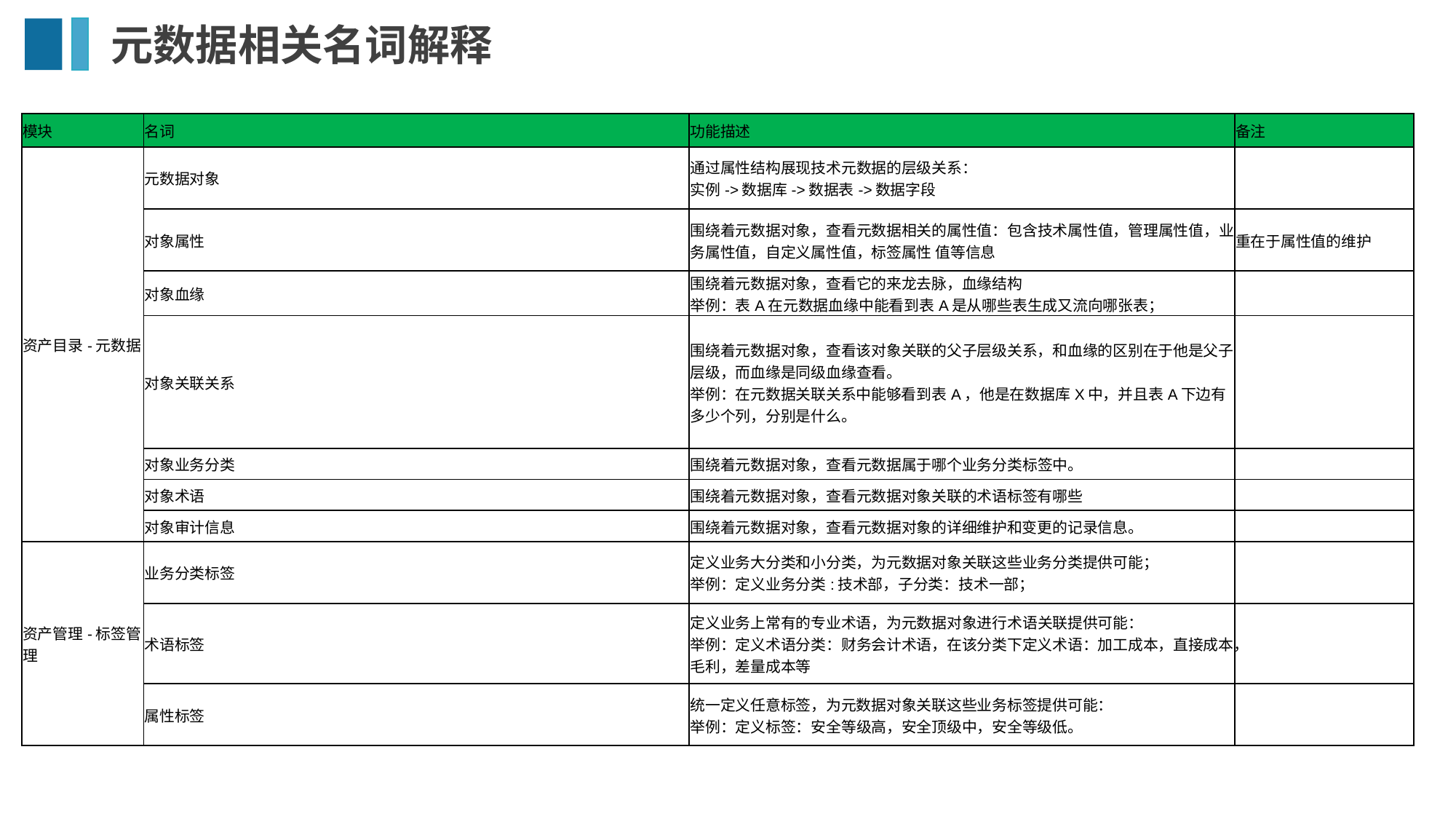

# 元数据相关名词解释
| 模块 | 名词 | 功能描述 | 备注 |
| --- | --- | --- | --- |
| 资产目录-元数据 | 元数据对象 | 通过属性结构展现技术元数据的层级关系： 实例->数据库->数据表->数据字段 |  |
|  | 对象属性 | 围绕着元数据对象，查看元数据相关的属性值：包含技术属性值，管理属性值，业务属性值，自定义属性值，标签属性 值等信息 | 重在于属性值的维护 |
|  | 对象血缘 | 围绕着元数据对象，查看它的来龙去脉，血缘结构 举例：表A在元数据血缘中能看到表A是从哪些表生成又流向哪张表； |  |
|  | 对象关联关系 | 围绕着元数据对象，查看该对象关联的父子层级关系，和血缘的区别在于他是父子层级，而血缘是同级血缘查看。 举例：在元数据关联关系中能够看到表A，他是在数据库X中，并且表A下边有多少个列，分别是什么。 |  |
|  | 对象业务分类 | 围绕着元数据对象，查看元数据属于哪个业务分类标签中。 |  |
|  | 对象术语 | 围绕着元数据对象，查看元数据对象关联的术语标签有哪些 |  |
|  | 对象审计信息 | 围绕着元数据对象，查看元数据对象的详细维护和变更的记录信息。 |  |
| 资产管理-标签管理 | 业务分类标签 | 定义业务大分类和小分类，为元数据对象关联这些业务分类提供可能； 举例：定义业务分类:技术部，子分类：技术一部； |  |
|  | 术语标签 | 定义业务上常有的专业术语，为元数据对象进行术语关联提供可能： 举例：定义术语分类：财务会计术语，在该分类下定义术语：加工成本，直接成本，毛利，差量成本等 |  |
|  | 属性标签 | 统一定义任意标签，为元数据对象关联这些业务标签提供可能： 举例：定义标签：安全等级高，安全顶级中，安全等级低。 |  |